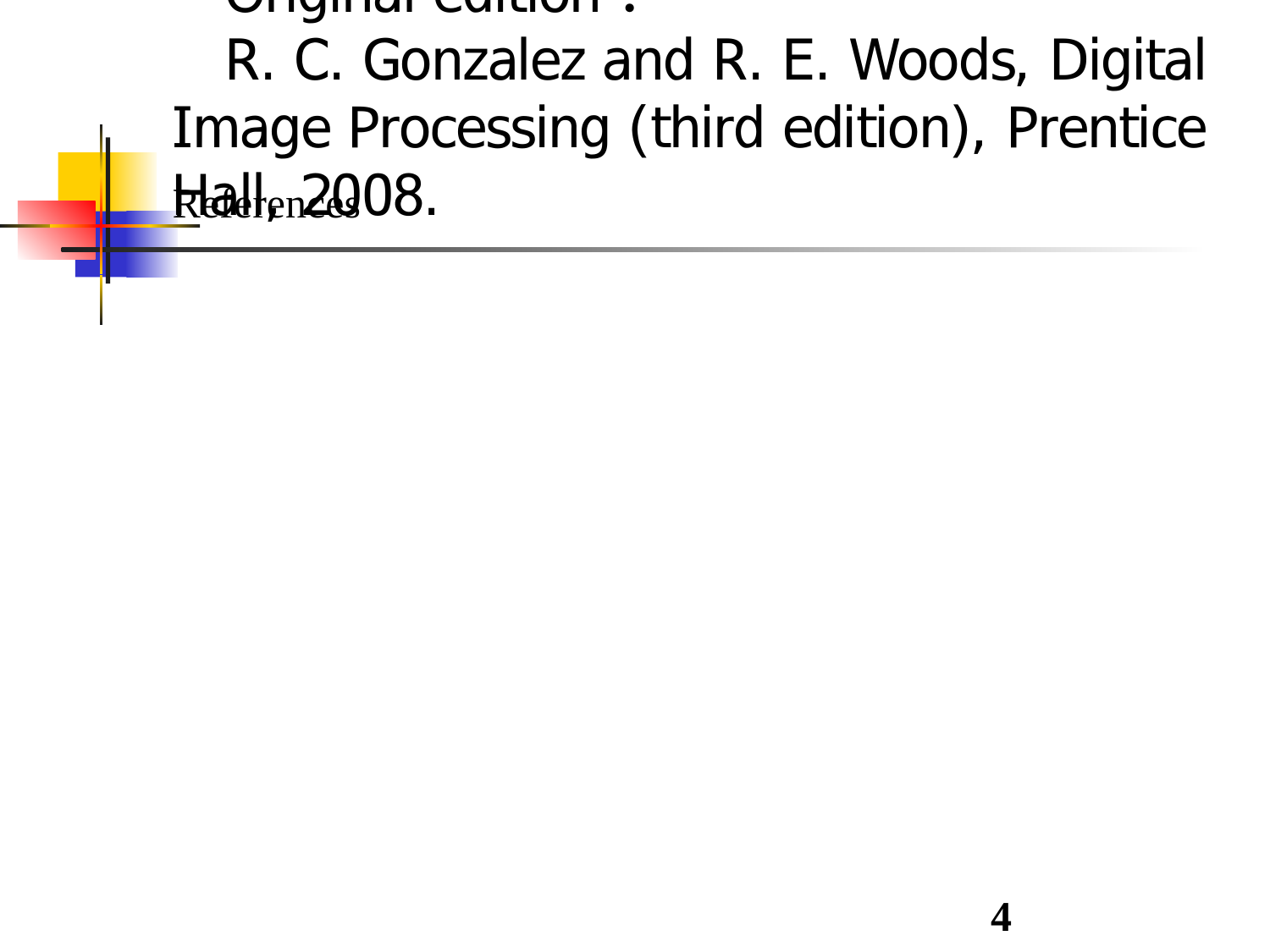

References
Textbook
   (美)Rafael C. Gonzalez., Richard E.Woods.  数字图像处理(第三版) (英文版), 电子工业出版社，2010
   Original edition：
   R. C. Gonzalez and R. E. Woods, Digital Image Processing (third edition), Prentice Hall, 2008.
4